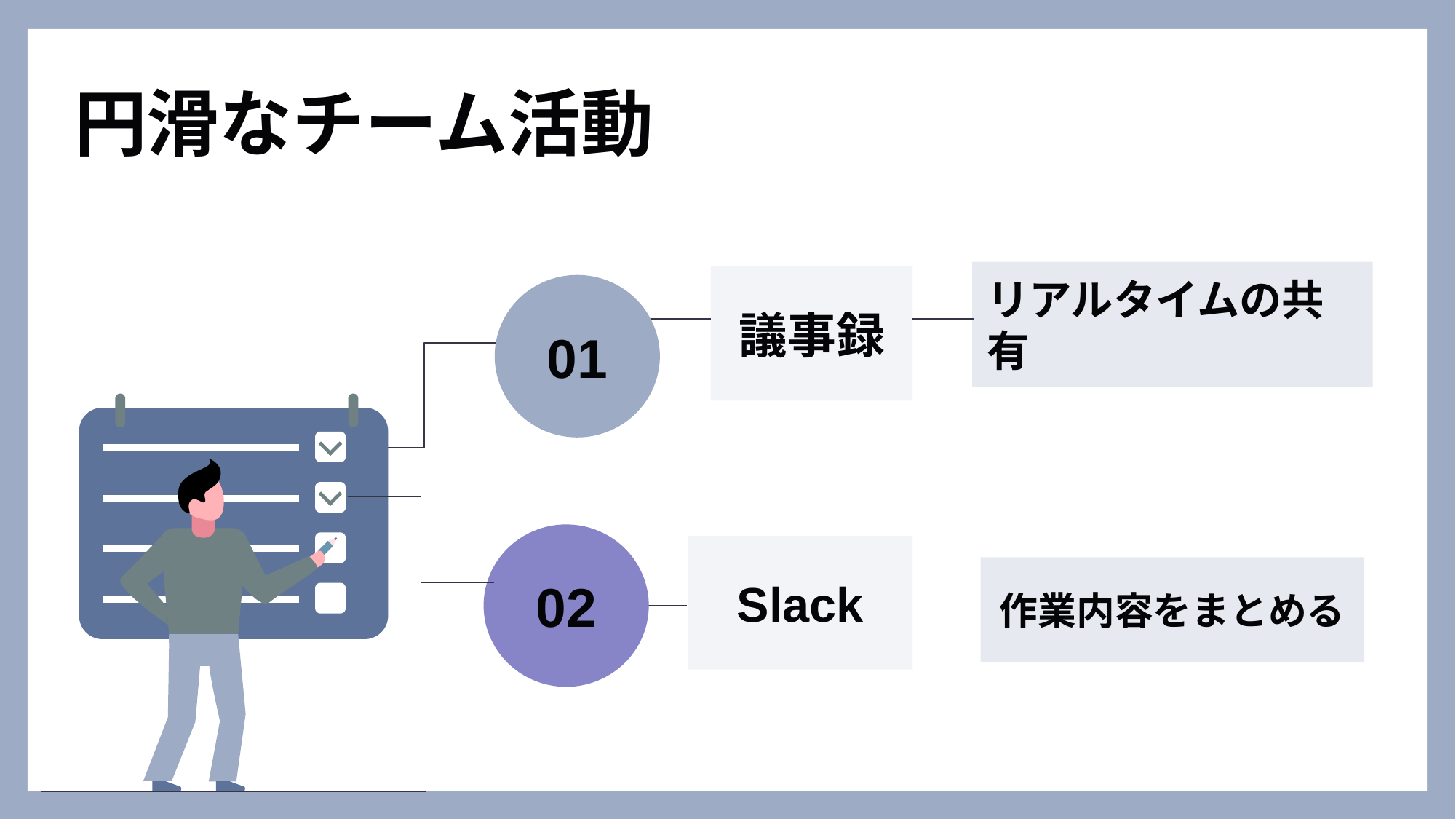

# 円滑なチーム活動

リアルタイムの共有
議事録
01

02
Slack
作業内容をまとめる